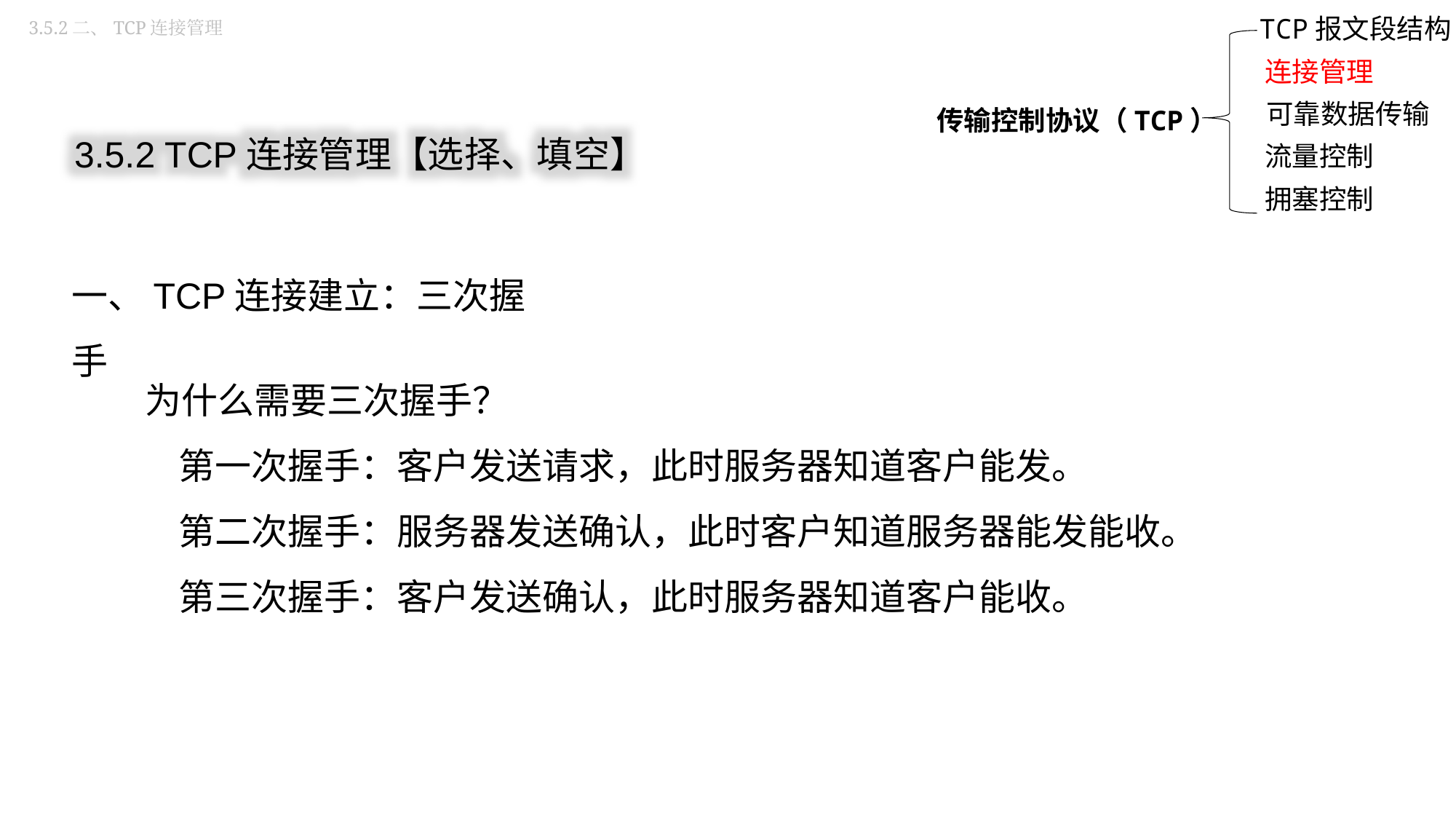

3.5.2二、TCP连接管理
TCP报文段结构

连接管理
传输控制协议（TCP）
可靠数据传输
流量控制
拥塞控制
3.5.2 TCP连接管理【选择、填空】
一、TCP连接建立：三次握手
为什么需要三次握手？
   第一次握手：客户发送请求，此时服务器知道客户能发。
   第二次握手：服务器发送确认，此时客户知道服务器能发能收。
   第三次握手：客户发送确认，此时服务器知道客户能收。